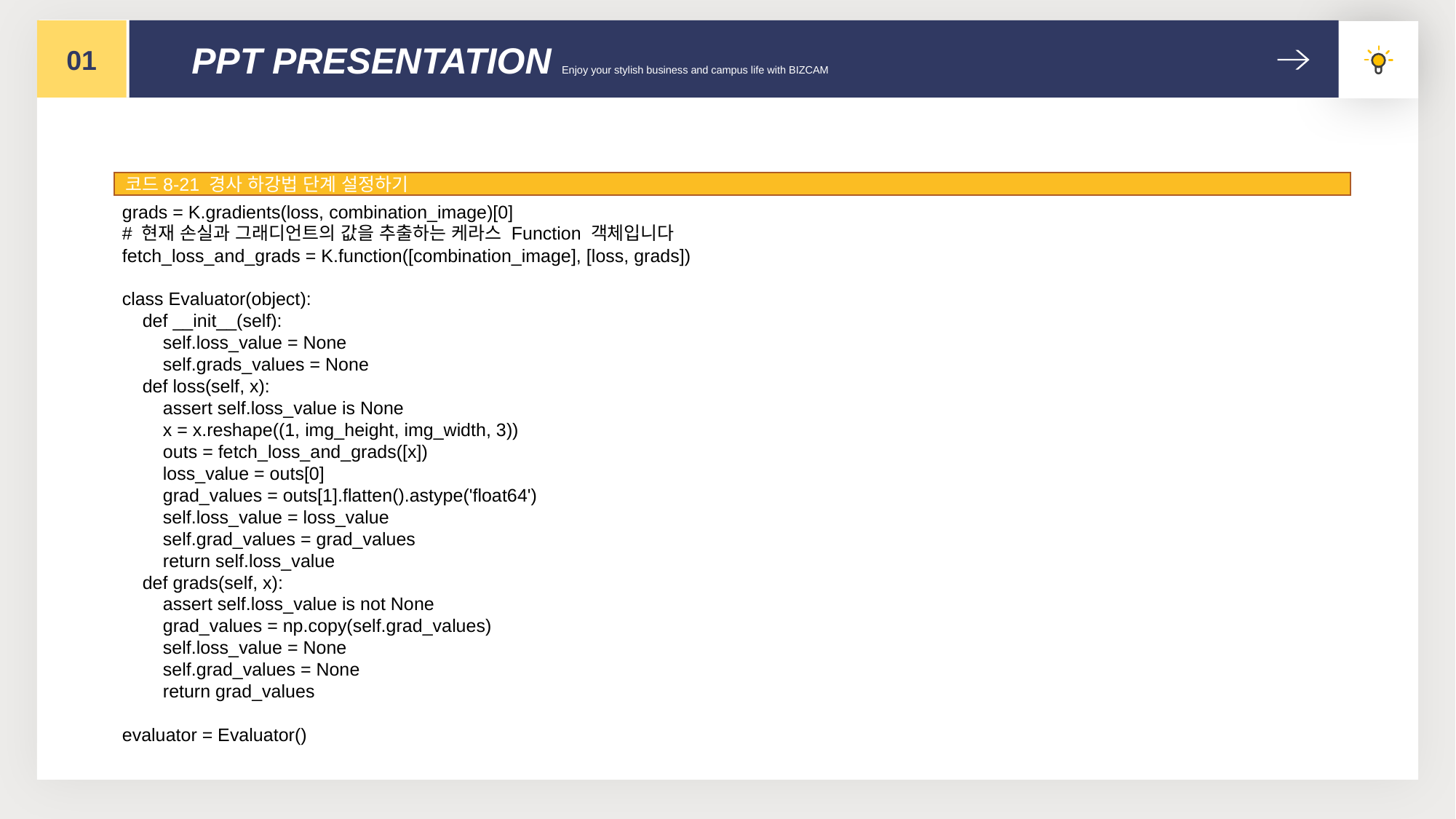

01
PPT PRESENTATION Enjoy your stylish business and campus life with BIZCAM

코드8-21 경사 하강법 단계 설정하기
grads = K.gradients(loss, combination_image)[0]
# 현재 손실과 그래디언트의 값을 추출하는 케라스 Function 객체입니다
fetch_loss_and_grads = K.function([combination_image], [loss, grads])

class Evaluator(object):
    def __init__(self):
        self.loss_value = None
        self.grads_values = None
    def loss(self, x):
        assert self.loss_value is None
        x = x.reshape((1, img_height, img_width, 3))
        outs = fetch_loss_and_grads([x])
        loss_value = outs[0]
        grad_values = outs[1].flatten().astype('float64')
        self.loss_value = loss_value
        self.grad_values = grad_values
        return self.loss_value
    def grads(self, x):
        assert self.loss_value is not None
        grad_values = np.copy(self.grad_values)
        self.loss_value = None
        self.grad_values = None
        return grad_values

evaluator = Evaluator()